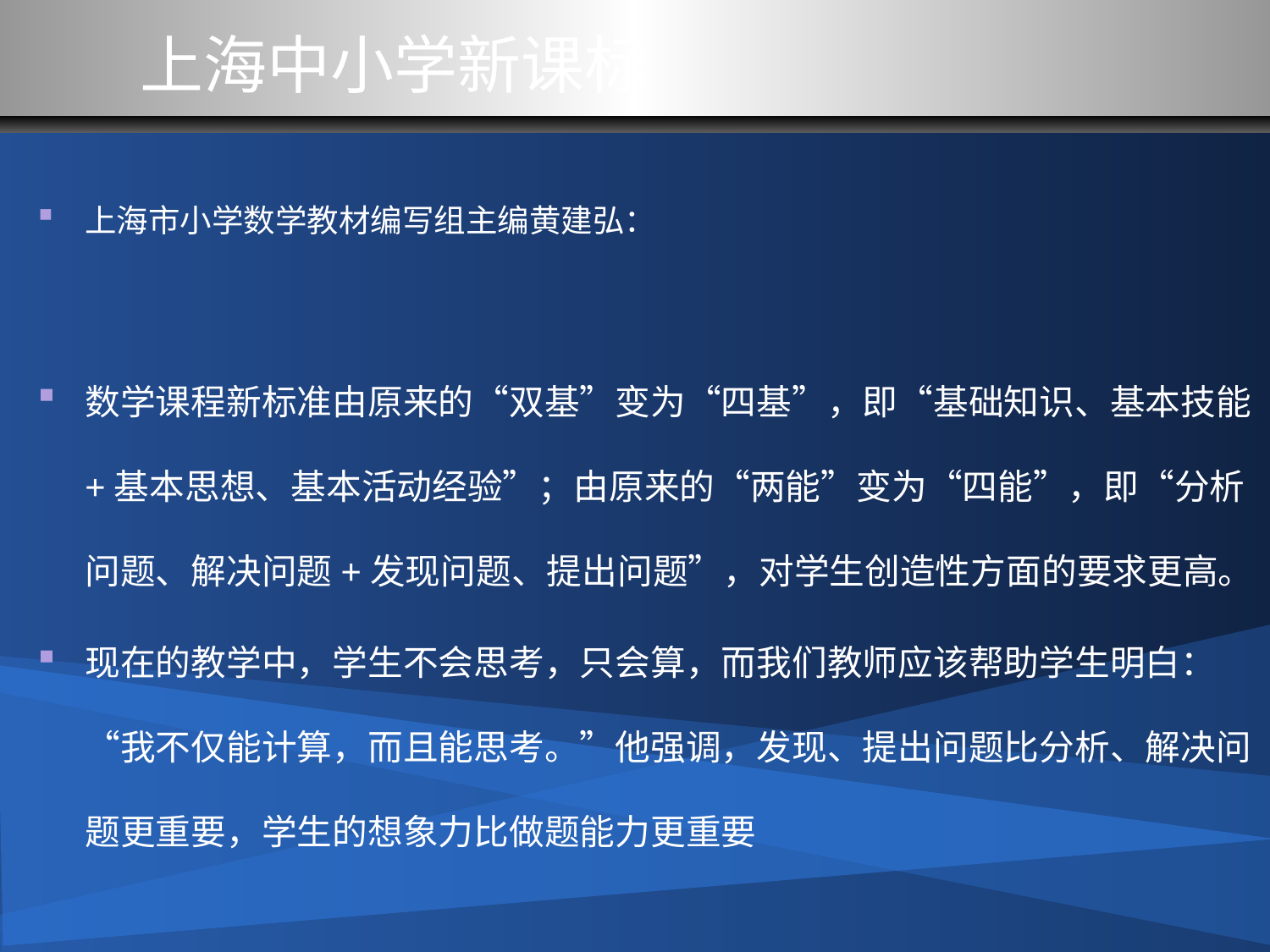

上海中小学新课标
上海市小学数学教材编写组主编黄建弘：

数学课程新标准由原来的“双基”变为“四基”，即“基础知识、基本技能+基本思想、基本活动经验”；由原来的“两能”变为“四能”，即“分析问题、解决问题+发现问题、提出问题”，对学生创造性方面的要求更高。
现在的教学中，学生不会思考，只会算，而我们教师应该帮助学生明白：“我不仅能计算，而且能思考。”他强调，发现、提出问题比分析、解决问题更重要，学生的想象力比做题能力更重要